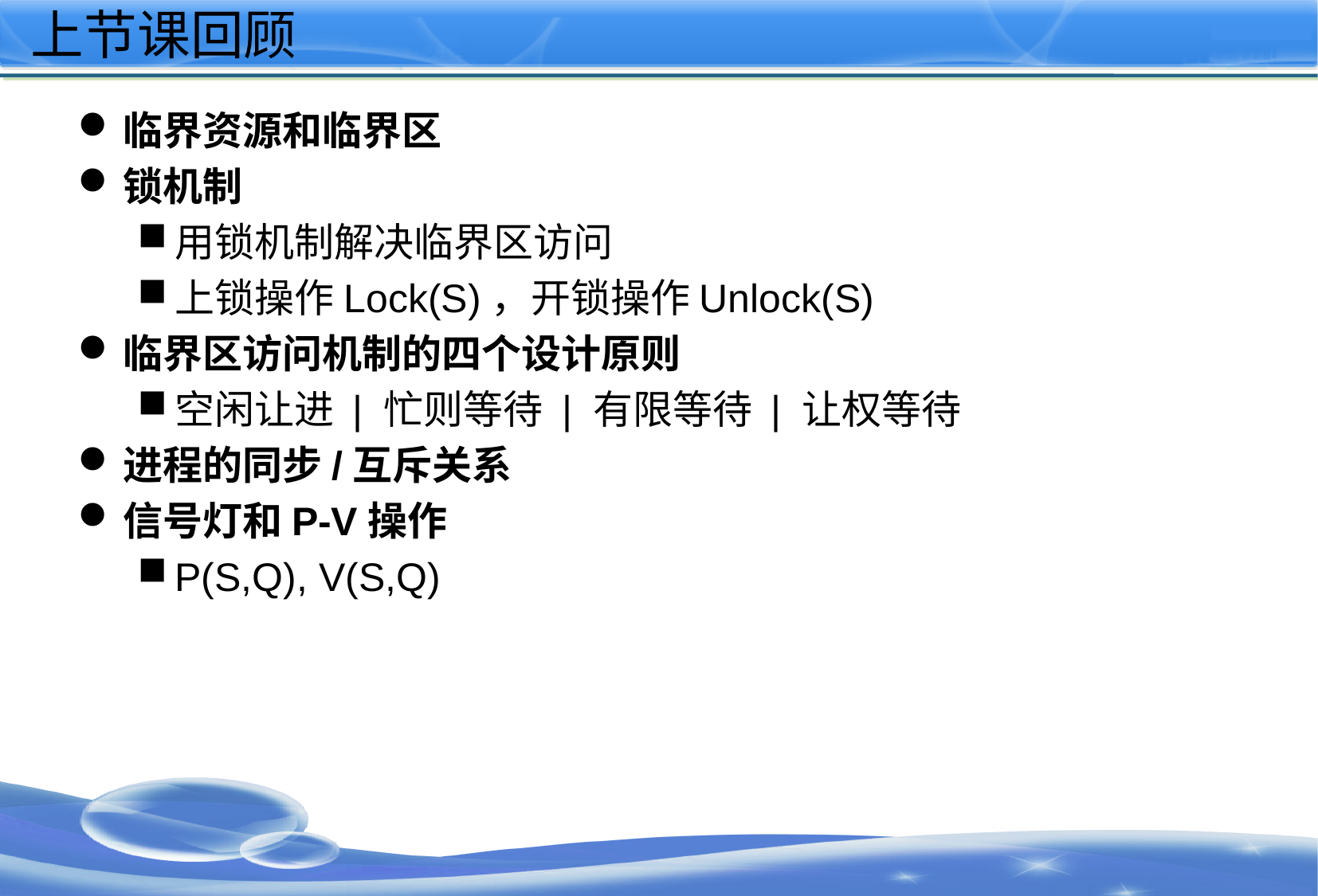

# 上节课回顾
临界资源和临界区
锁机制
用锁机制解决临界区访问
上锁操作Lock(S)，开锁操作Unlock(S)
临界区访问机制的四个设计原则
空闲让进 | 忙则等待 | 有限等待 | 让权等待
进程的同步/互斥关系
信号灯和P-V操作
P(S,Q), V(S,Q)